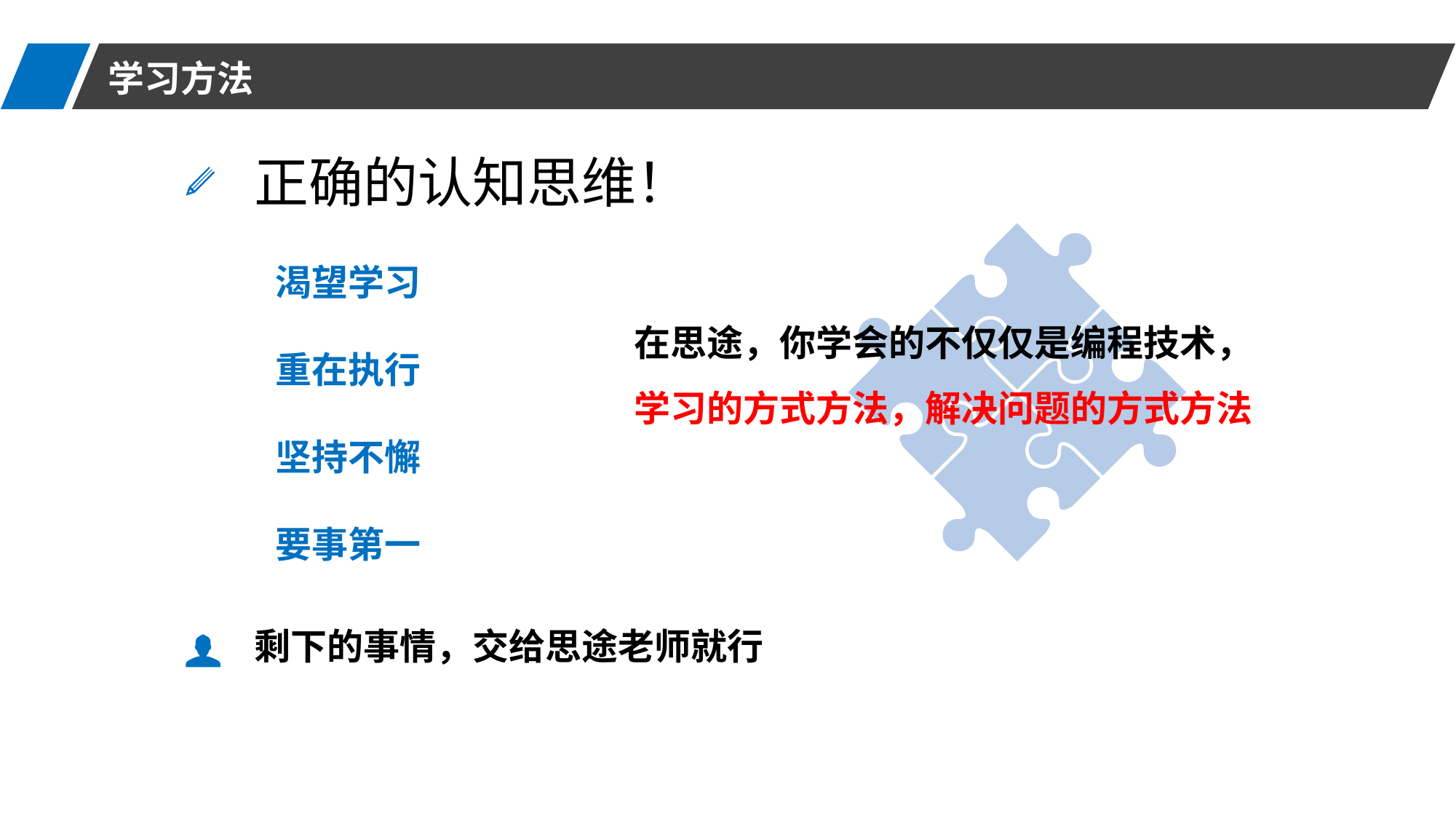

学习方法
正确的认知思维！

渴望学习

重在执行

坚持不懈

要事第一

在思途，你学会的不仅仅是编程技术，
学习的方式方法，解决问题的方式方法

剩下的事情，交给思途老师就行